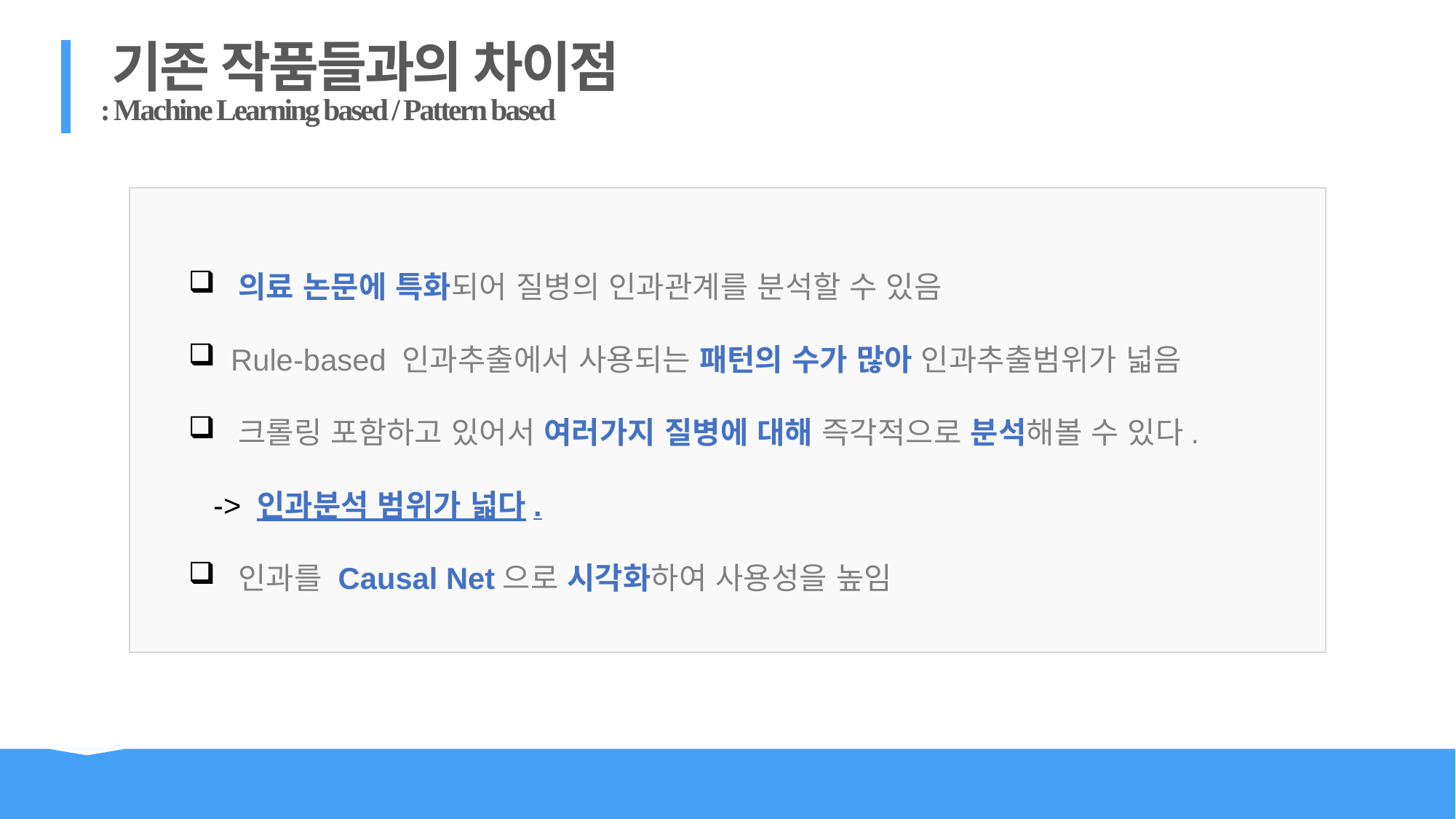

기존 작품들과의 차이점
    : Machine Learning based / Pattern based

 의료 논문에 특화되어 질병의 인과관계를 분석할 수 있음
 Rule-based 인과추출에서 사용되는 패턴의 수가 많아 인과추출범위가 넓음
 크롤링 포함하고 있어서 여러가지 질병에 대해 즉각적으로 분석해볼 수 있다.
   -> 인과분석 범위가 넓다.
 인과를 Causal Net으로 시각화하여 사용성을 높임